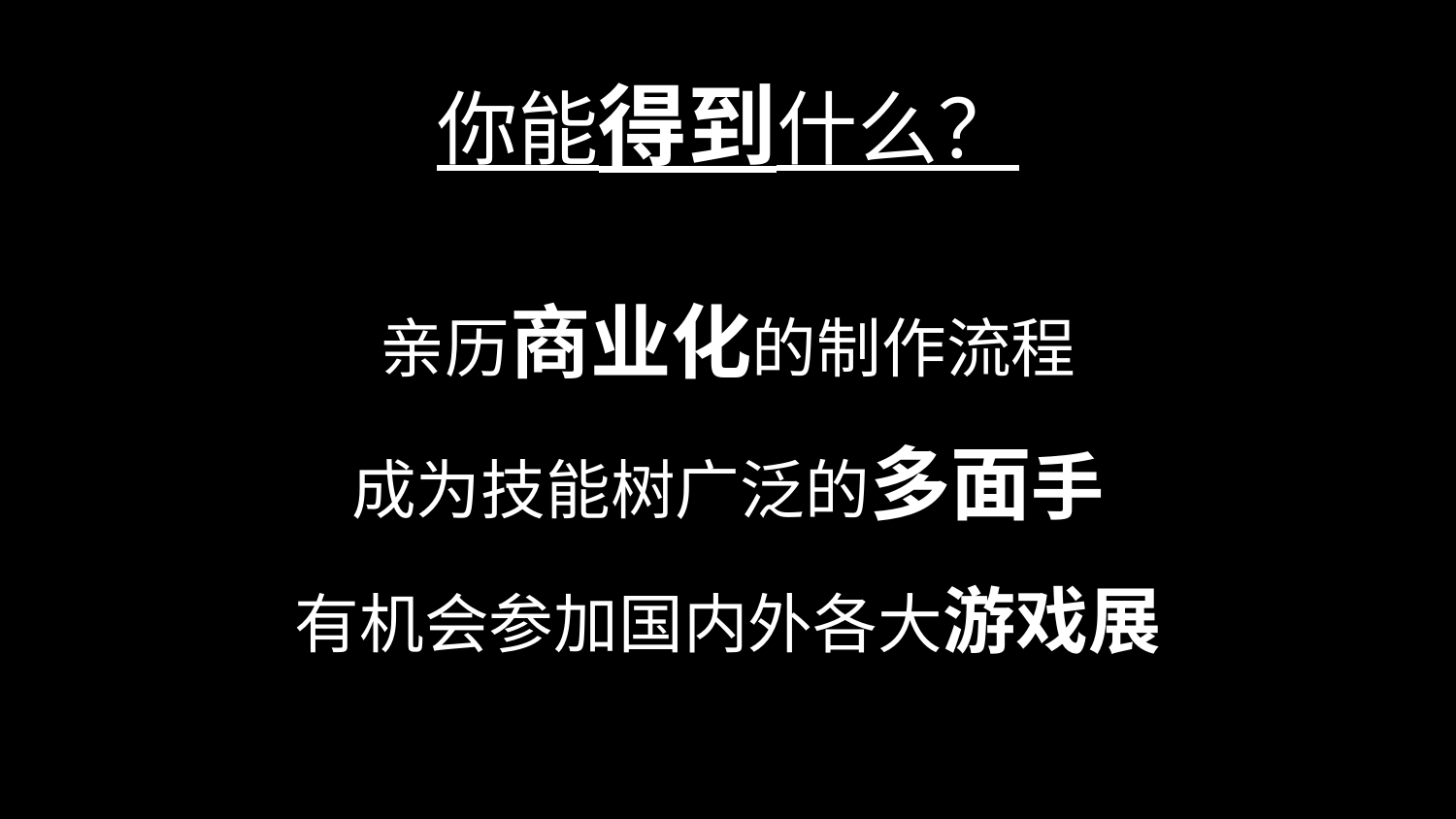

# 你能得到什么？
亲历商业化的制作流程
成为技能树广泛的多面手
有机会参加国内外各大游戏展